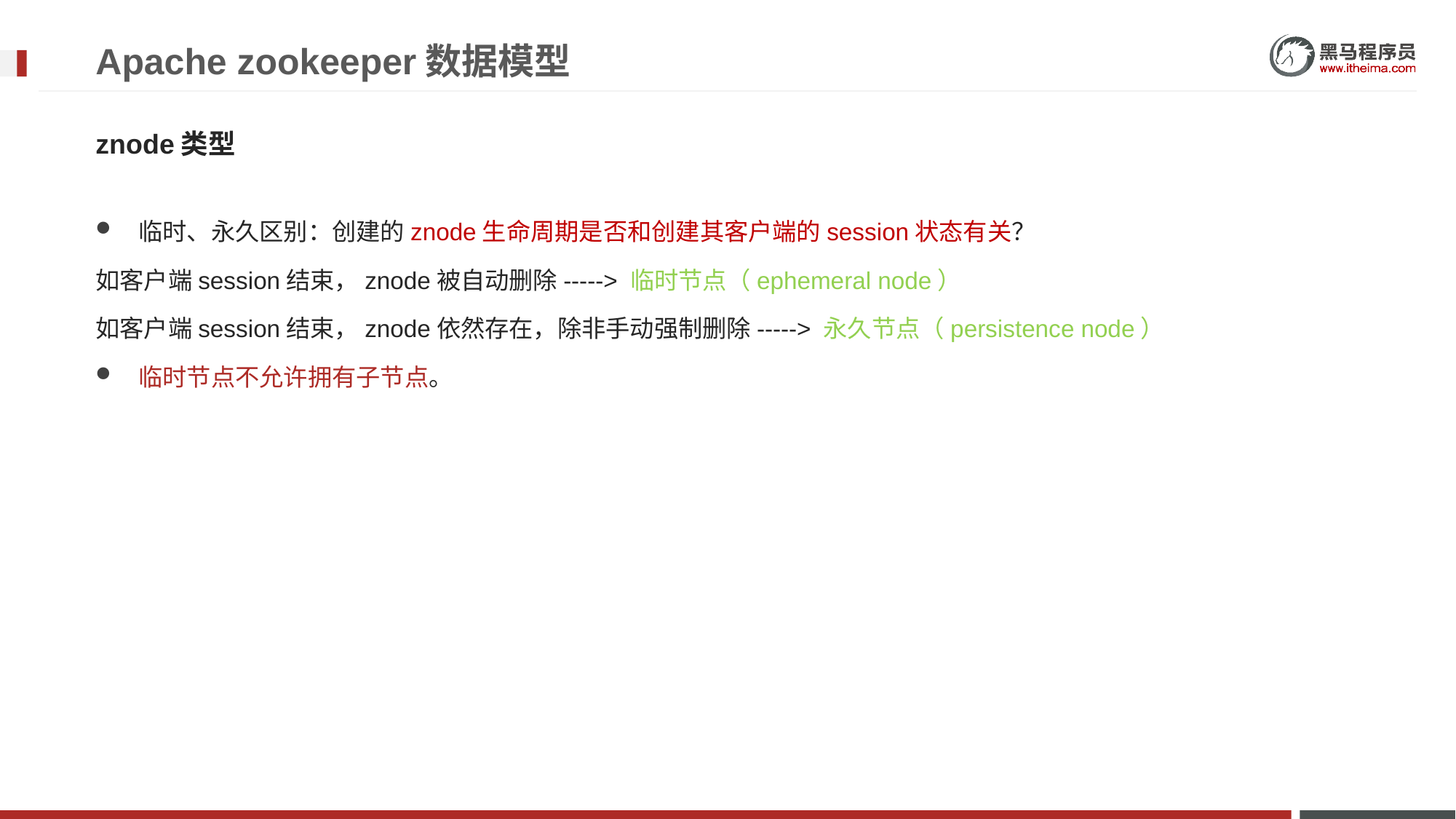

# Apache zookeeper数据模型
znode类型
临时、永久区别：创建的znode生命周期是否和创建其客户端的session状态有关？
如客户端session结束，znode被自动删除-----> 临时节点（ephemeral node）
如客户端session结束，znode依然存在，除非手动强制删除-----> 永久节点（persistence node）
临时节点不允许拥有子节点。